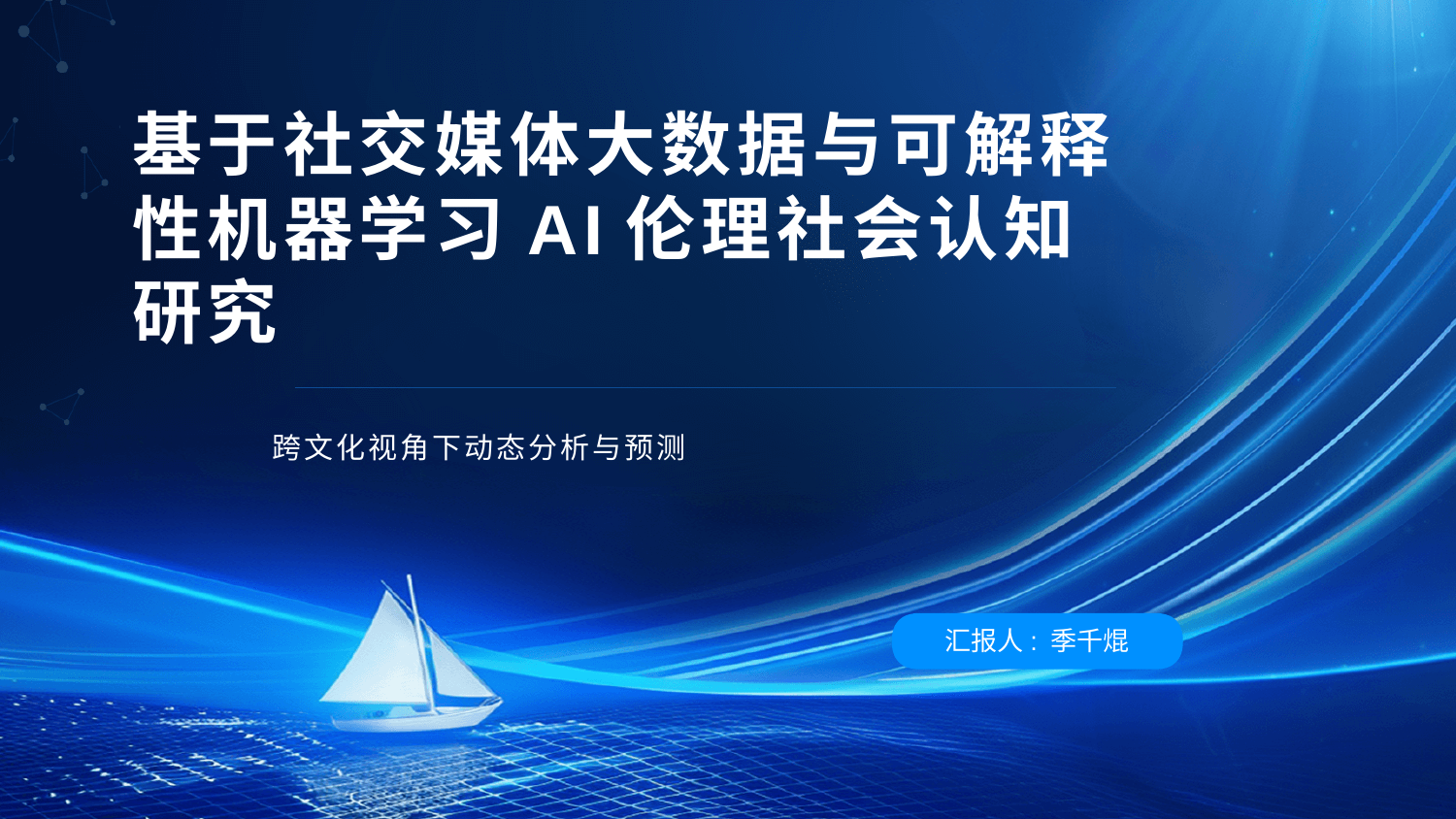

基于社交媒体大数据与可解释性机器学习AI伦理社会认知研究

跨文化视角下动态分析与预测
汇报人: 季千焜